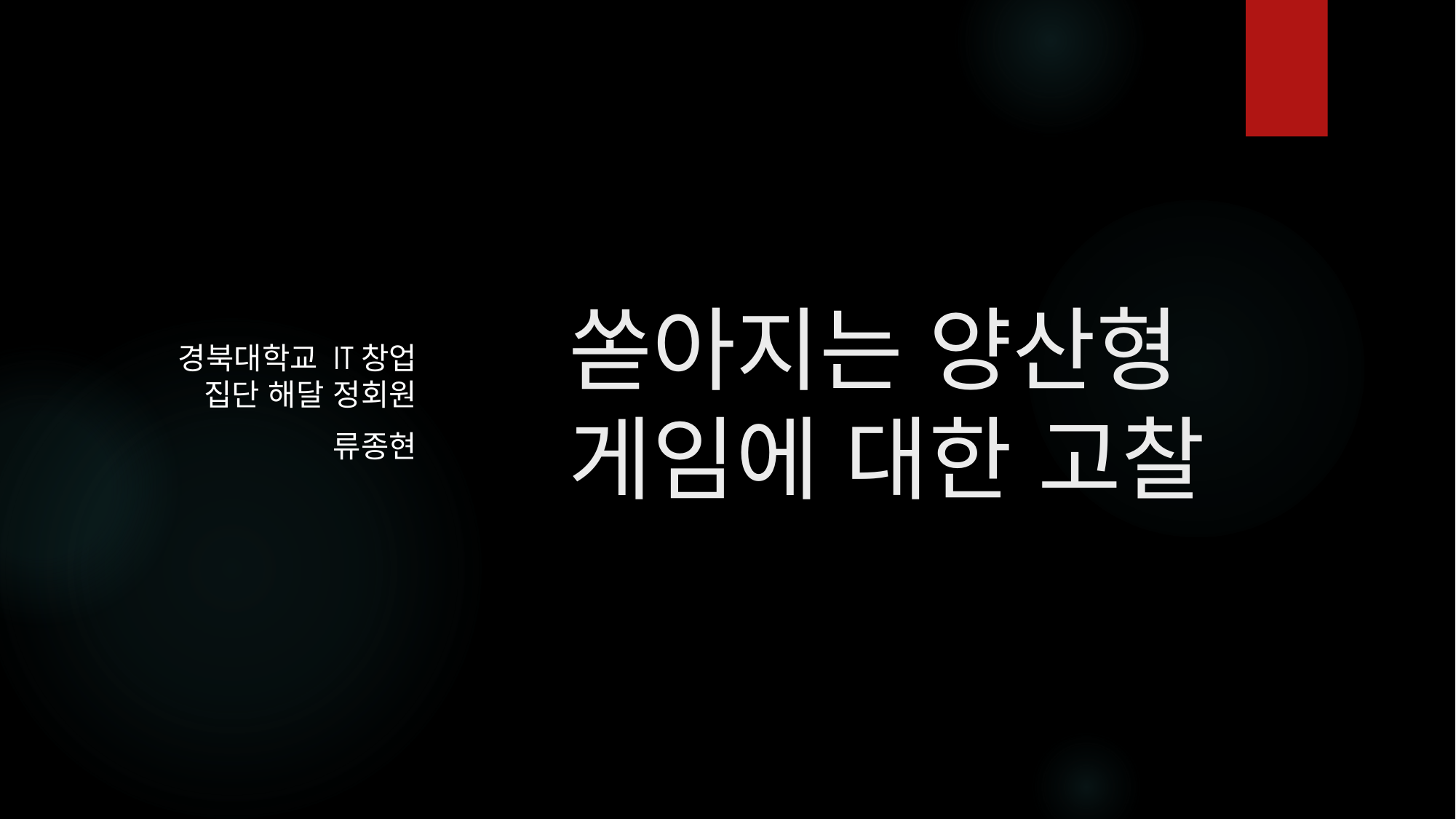

경북대학교 IT창업 집단 해달 정회원
류종현
# 쏟아지는 양산형 게임에 대한 고찰